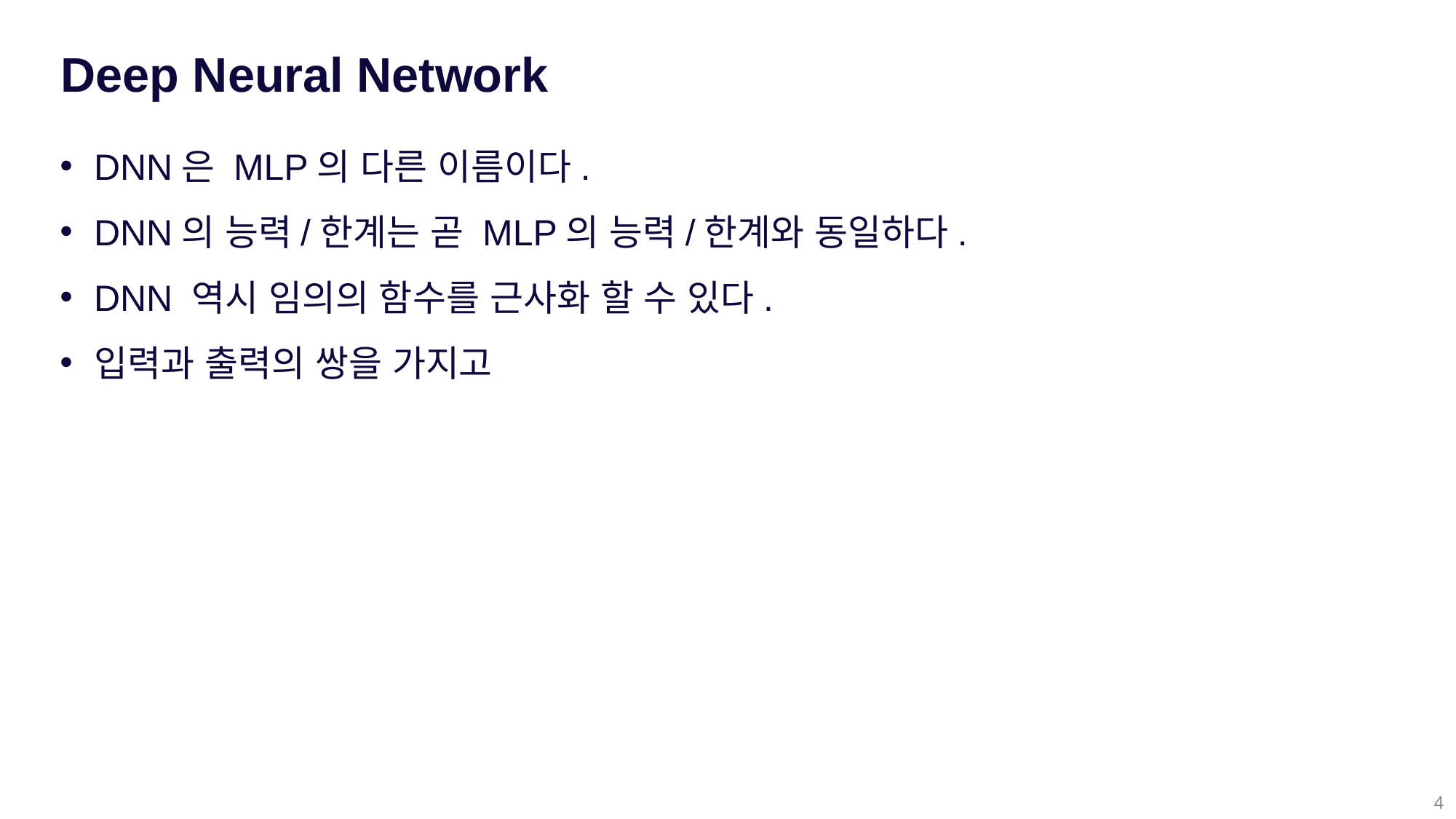

Deep Neural Network

DNN은 MLP의 다른 이름이다.
DNN의 능력/한계는 곧 MLP의 능력/한계와 동일하다.
DNN 역시 임의의 함수를 근사화 할 수 있다.
입력과 출력의 쌍을 가지고
4